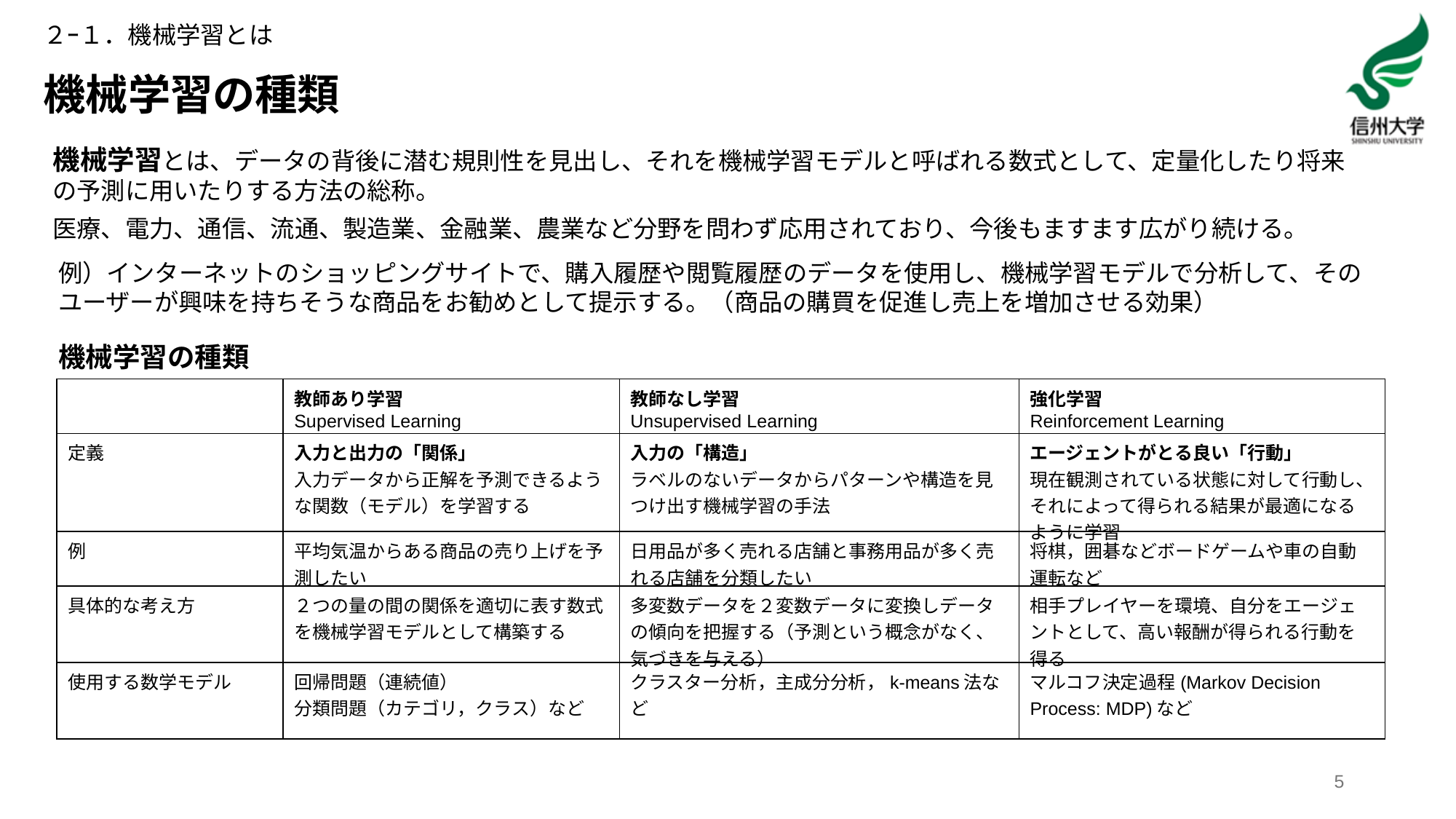

２ｰ１．機械学習とは
# 機械学習の種類
機械学習とは、データの背後に潜む規則性を見出し、それを機械学習モデルと呼ばれる数式として、定量化したり将来の予測に用いたりする方法の総称。
医療、電力、通信、流通、製造業、金融業、農業など分野を問わず応用されており、今後もますます広がり続ける。
例）インターネットのショッピングサイトで、購入履歴や閲覧履歴のデータを使用し、機械学習モデルで分析して、そのユーザーが興味を持ちそうな商品をお勧めとして提示する。（商品の購買を促進し売上を増加させる効果）
機械学習の種類
|  | 教師あり学習 Supervised Learning | 教師なし学習 Unsupervised Learning | 強化学習 Reinforcement Learning |
| --- | --- | --- | --- |
| 定義 | 入力と出力の「関係」 入力データから正解を予測できるような関数（モデル）を学習する | 入力の「構造」 ラベルのないデータからパターンや構造を見つけ出す機械学習の手法 | エージェントがとる良い「行動」 現在観測されている状態に対して行動し、それによって得られる結果が最適になるように学習 |
| 例 | 平均気温からある商品の売り上げを予測したい | 日用品が多く売れる店舗と事務用品が多く売れる店舗を分類したい | 将棋，囲碁などボードゲームや車の自動運転など |
| 具体的な考え方 | ２つの量の間の関係を適切に表す数式を機械学習モデルとして構築する | 多変数データを２変数データに変換しデータの傾向を把握する（予測という概念がなく、気づきを与える） | 相手プレイヤーを環境、自分をエージェントとして、高い報酬が得られる行動を得る |
| 使用する数学モデル | 回帰問題（連続値） 分類問題（カテゴリ，クラス）など | クラスター分析，主成分分析，k-means法など | マルコフ決定過程(Markov Decision Process: MDP)など |
5